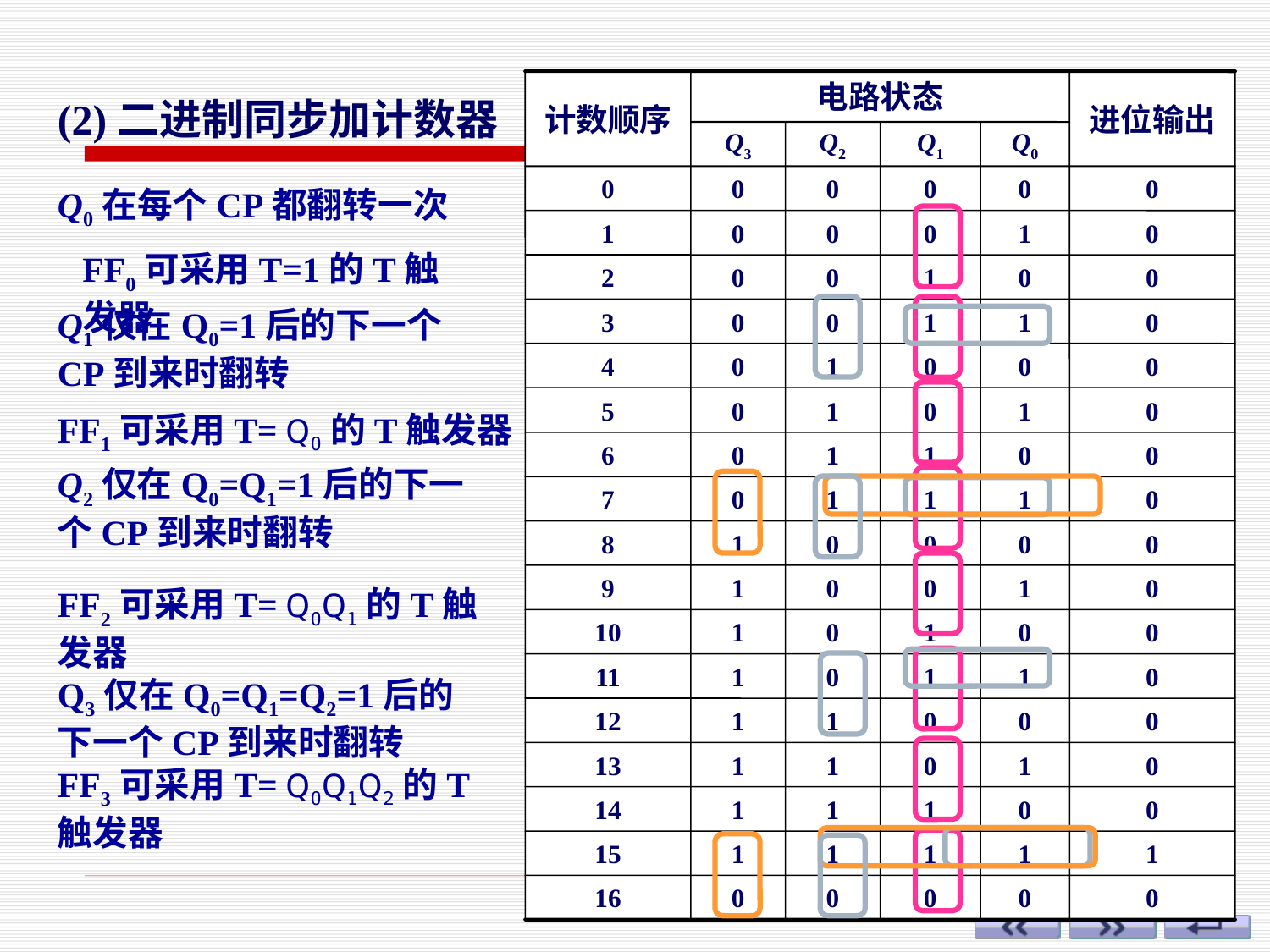

计数顺序

电路状态

进位输出

4位二进制计数器状态表

Q3

Q2

Q1

Q0

0

0
0
0
0
0

1

0
0
0
1
0
2

0
0
1
0
0

3

0
0
1
1
0

4

0
1
0
0
0

5

0
1
0
1
0
6

0
1
1
0
0

7

0
1
1
1
0

8

1
0
0
0
0

9

1
0
0
1
0
10

1
0
1
0
0

11

1
0
1
1
0
12

1
1
0
0
0

13

1
1
0
1
0
14

1
1
1
0
0

15

1
1
1
1
1

16

0
0
0
0
0

(2)二进制同步加计数器
Q0在每个CP都翻转一次
FF0可采用T=1的T触发器
Q1仅在Q0=1后的下一个CP到来时翻转
FF1可采用T= Q0的T触发器
Q2仅在Q0=Q1=1后的下一个CP到来时翻转
FF2可采用T= Q0Q1的T触发器
Q3仅在Q0=Q1=Q2=1后的下一个CP到来时翻转
FF3可采用T= Q0Q1Q2的T触发器